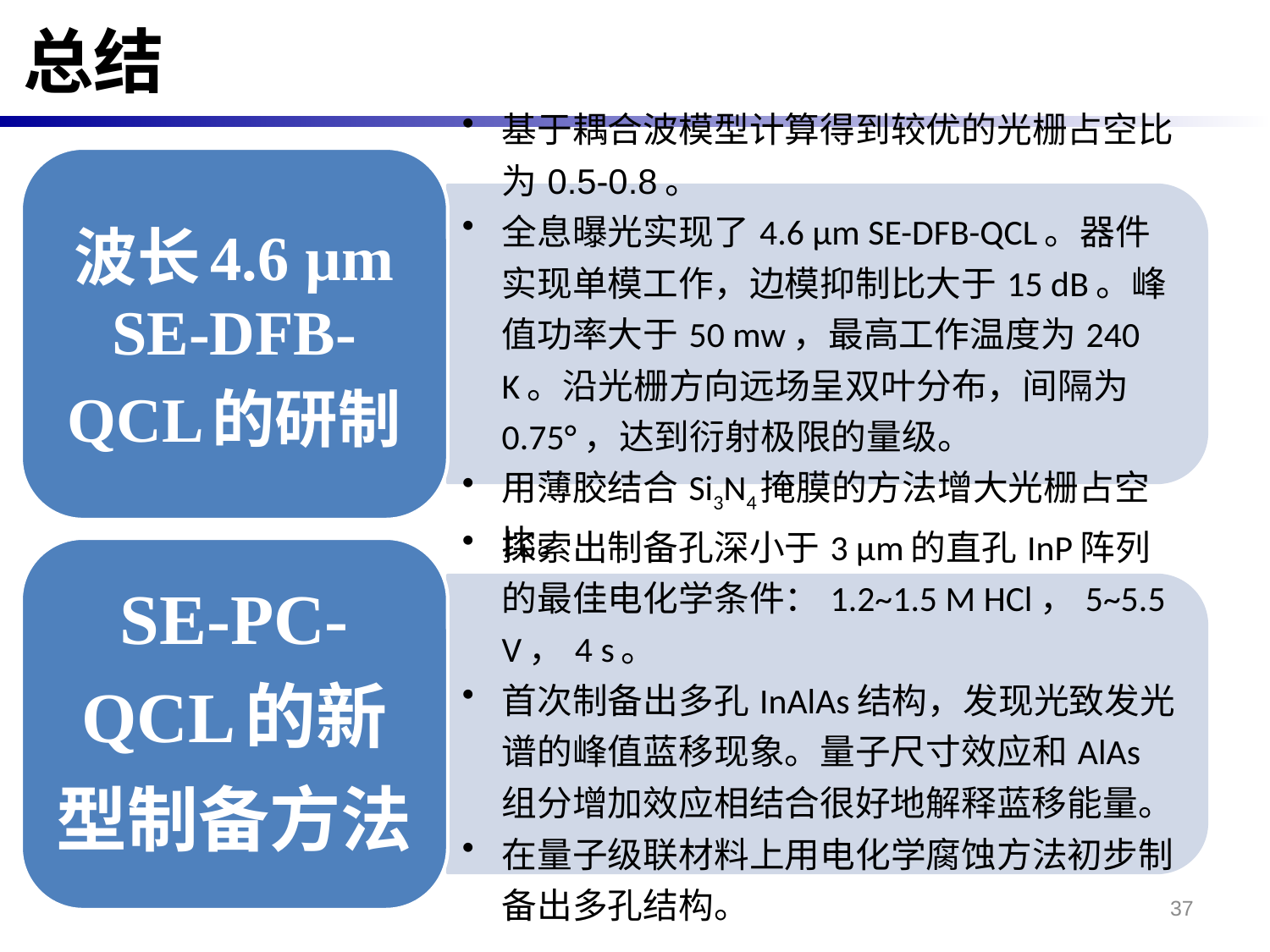

总结

波长4.6 µm SE-DFB-QCL的研制
基于耦合波模型计算得到较优的光栅占空比为0.5-0.8。
全息曝光实现了4.6 µm SE-DFB-QCL。器件实现单模工作，边模抑制比大于15 dB。峰值功率大于50 mw，最高工作温度为240 K。沿光栅方向远场呈双叶分布，间隔为0.75°，达到衍射极限的量级。
SE-PC-QCL的新型制备方法
探索出制备孔深小于3 μm的直孔InP阵列的最佳电化学条件：1.2~1.5 M HCl，5~5.5 V，4 s。
首次制备出多孔InAlAs结构，发现光致发光谱的峰值蓝移现象。量子尺寸效应和AlAs组分增加效应相结合很好地解释蓝移能量。
37